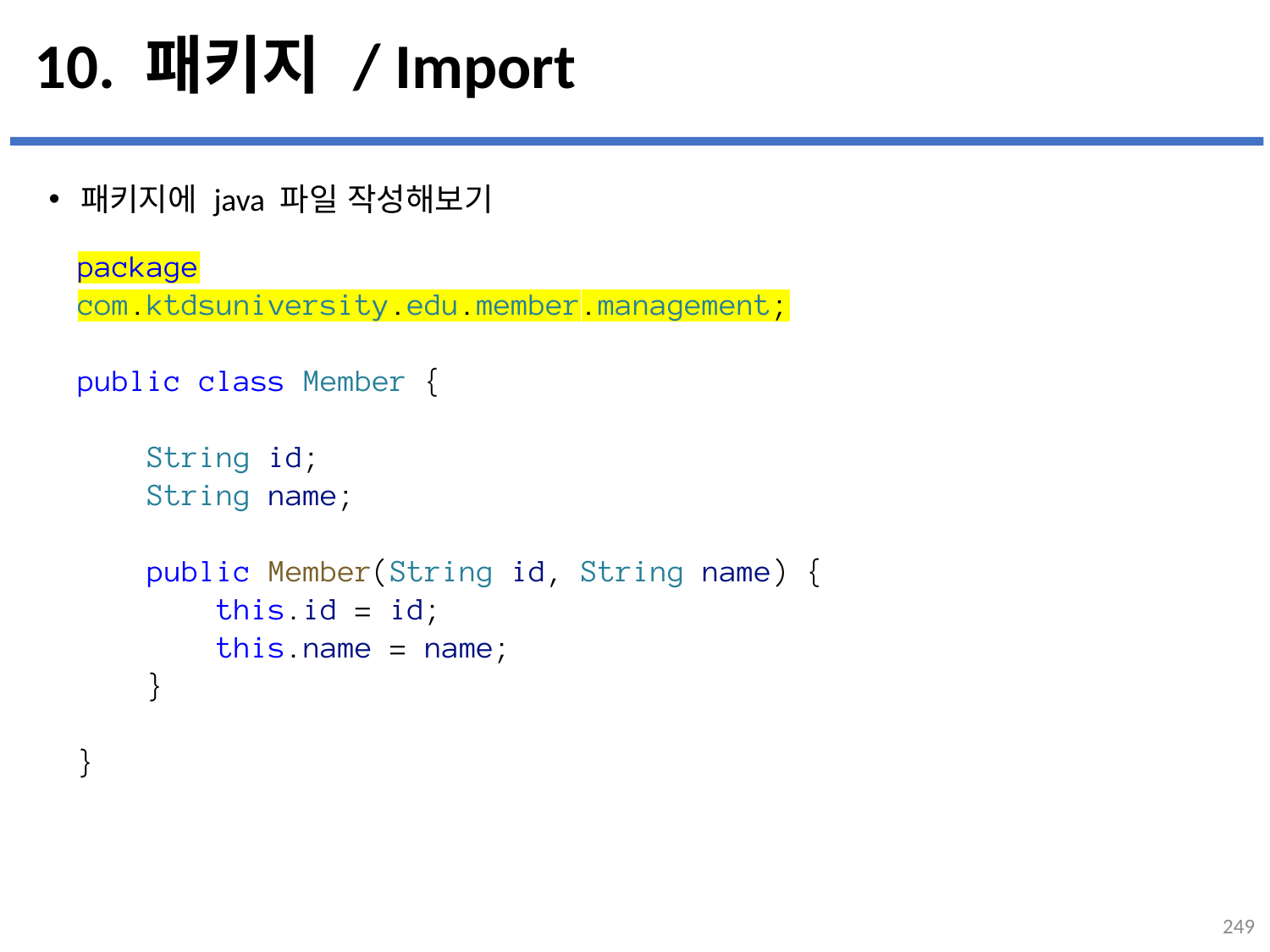

# 10. 패키지 / Import
패키지에 java 파일 작성해보기
...

설명
package com.ktdsuniversity.edu.member.management;
public class Member {
    String id;
    String name;

    public Member(String id, String name) {
        this.id = id;
        this.name = name;
    }

}
249